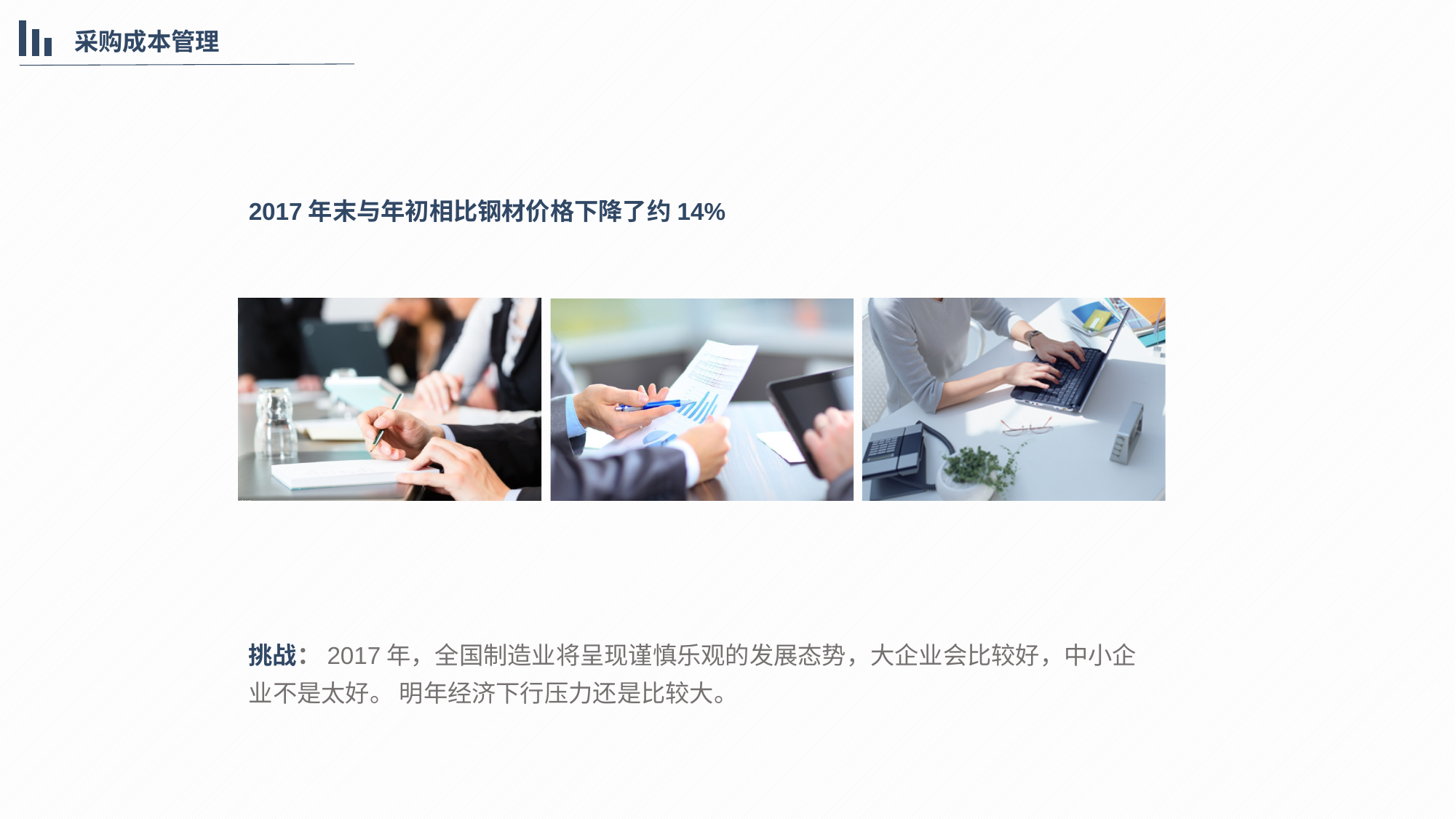

采购成本管理

2017年末与年初相比钢材价格下降了约14%

挑战：2017年，全国制造业将呈现谨慎乐观的发展态势，大企业会比较好，中小企业不是太好。 明年经济下行压力还是比较大。